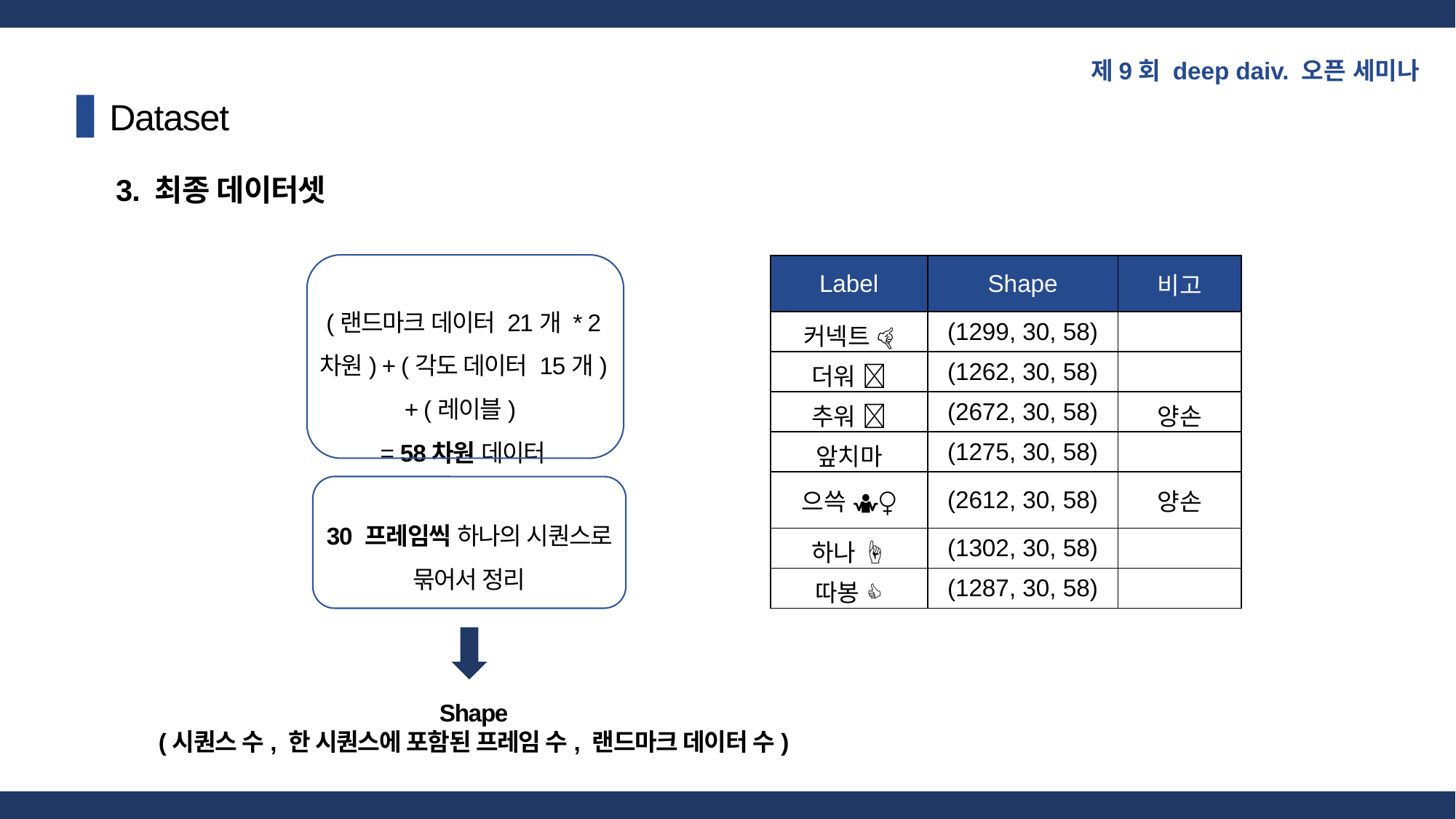

제9회 deep daiv. 오픈 세미나
Dataset

3. 최종 데이터셋

 (랜드마크 데이터 21개 * 2차원) + (각도 데이터 15개) + (레이블)
= 58차원 데이터
| Label | Shape | 비고 |
| --- | --- | --- |
| 커넥트 🤙 | (1299, 30, 58) |  |
| 더워 🥵 | (1262, 30, 58) |  |
| 추워 🥶 | (2672, 30, 58) | 양손 |
| 앞치마 | (1275, 30, 58) |  |
| 으쓱 🤷‍♀️ | (2612, 30, 58) | 양손 |
| 하나 ☝️ | (1302, 30, 58) |  |
| 따봉 👍 | (1287, 30, 58) |  |

30 프레임씩 하나의 시퀀스로 묶어서 정리

Shape
(시퀀스 수, 한 시퀀스에 포함된 프레임 수, 랜드마크 데이터 수)